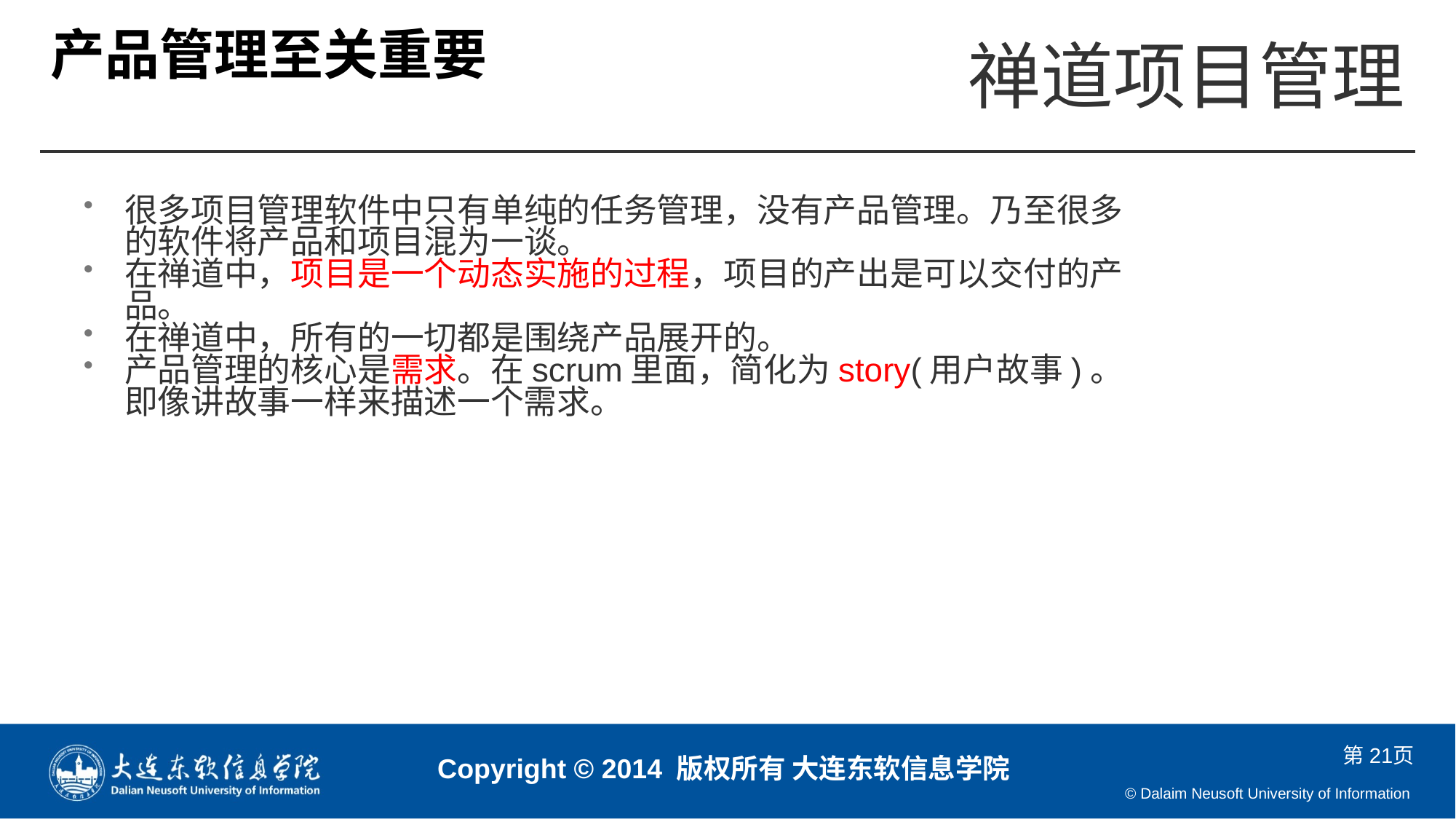

# 产品管理至关重要

很多项目管理软件中只有单纯的任务管理，没有产品管理。乃至很多的软件将产品和项目混为一谈。
在禅道中，项目是一个动态实施的过程，项目的产出是可以交付的产品。
在禅道中，所有的一切都是围绕产品展开的。
产品管理的核心是需求。在scrum里面，简化为story(用户故事)。即像讲故事一样来描述一个需求。